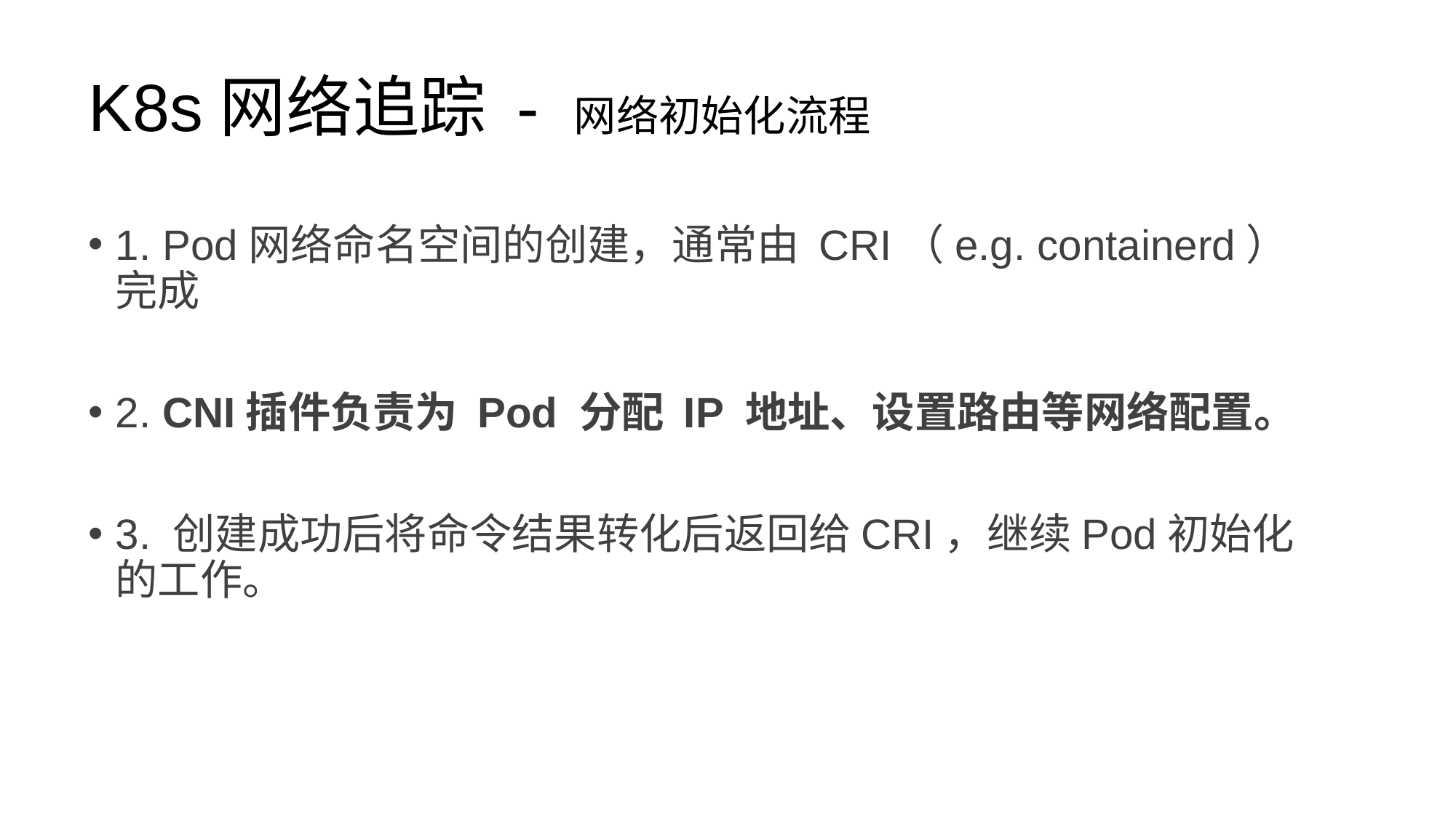

# K8s网络追踪 - 网络初始化流程
1. Pod网络命名空间的创建，通常由 CRI（e.g. containerd）完成

2. CNI插件负责为 Pod 分配 IP 地址、设置路由等网络配置。

3. 创建成功后将命令结果转化后返回给CRI，继续Pod初始化的工作。